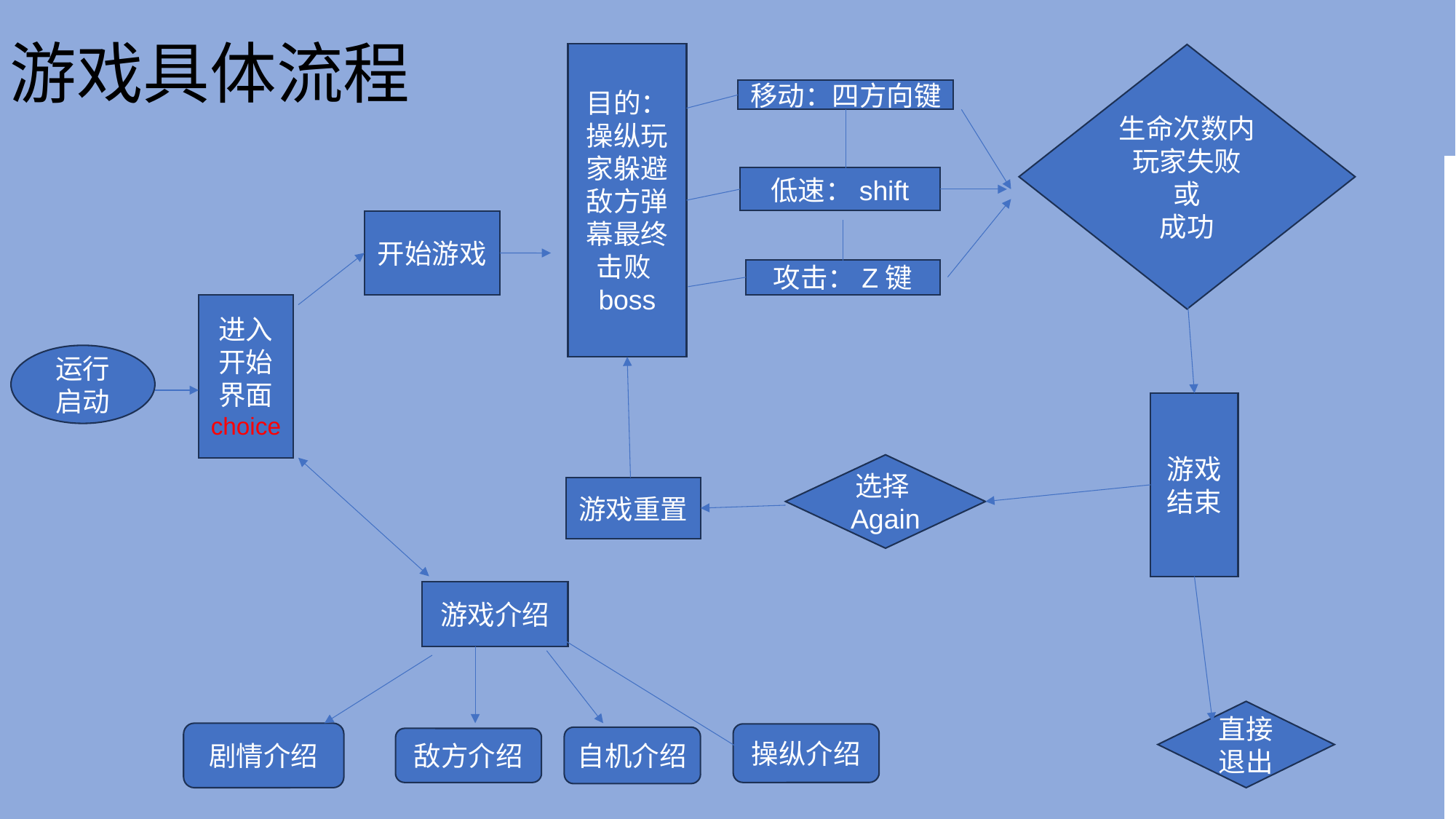

# 游戏具体流程
目的：操纵玩家躲避敌方弹幕最终击败boss
生命次数内玩家失败
或
成功
移动：四方向键

低速：shift
开始游戏
攻击：Z键
进入开始界面
choice
运行启动
游戏结束
选择Again
游戏重置
游戏介绍
直接退出
剧情介绍
操纵介绍
自机介绍
敌方介绍